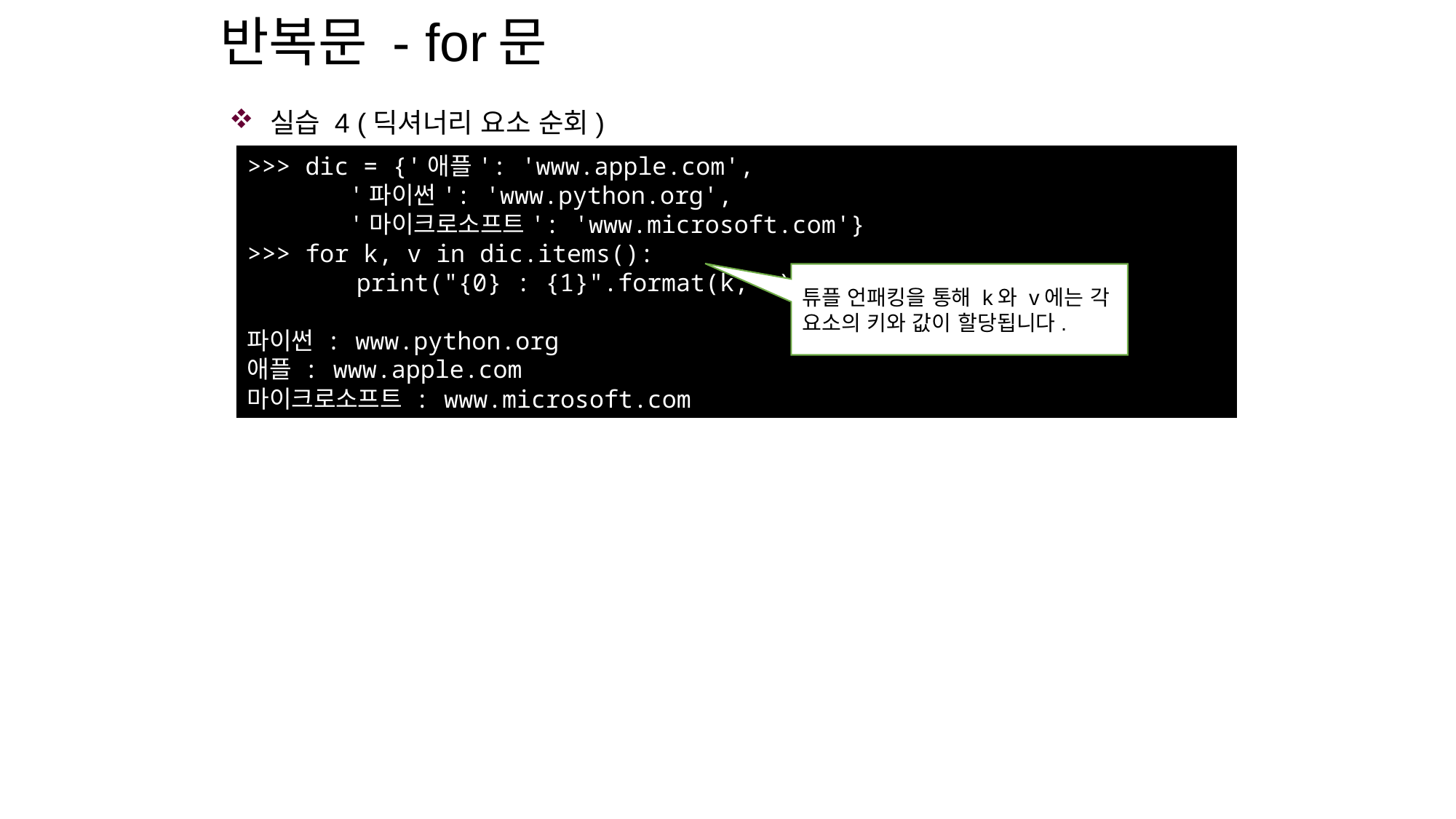

# 반복문 - for문
실습 4 (딕셔너리 요소 순회)
>>> dic = {'애플': 'www.apple.com',
       '파이썬': 'www.python.org',
       '마이크로소프트': 'www.microsoft.com'}
>>> for k, v in dic.items():
	print("{0} : {1}".format(k, v))

파이썬 : www.python.org
애플 : www.apple.com
마이크로소프트 : www.microsoft.com
튜플 언패킹을 통해 k와 v에는 각 요소의 키와 값이 할당됩니다.